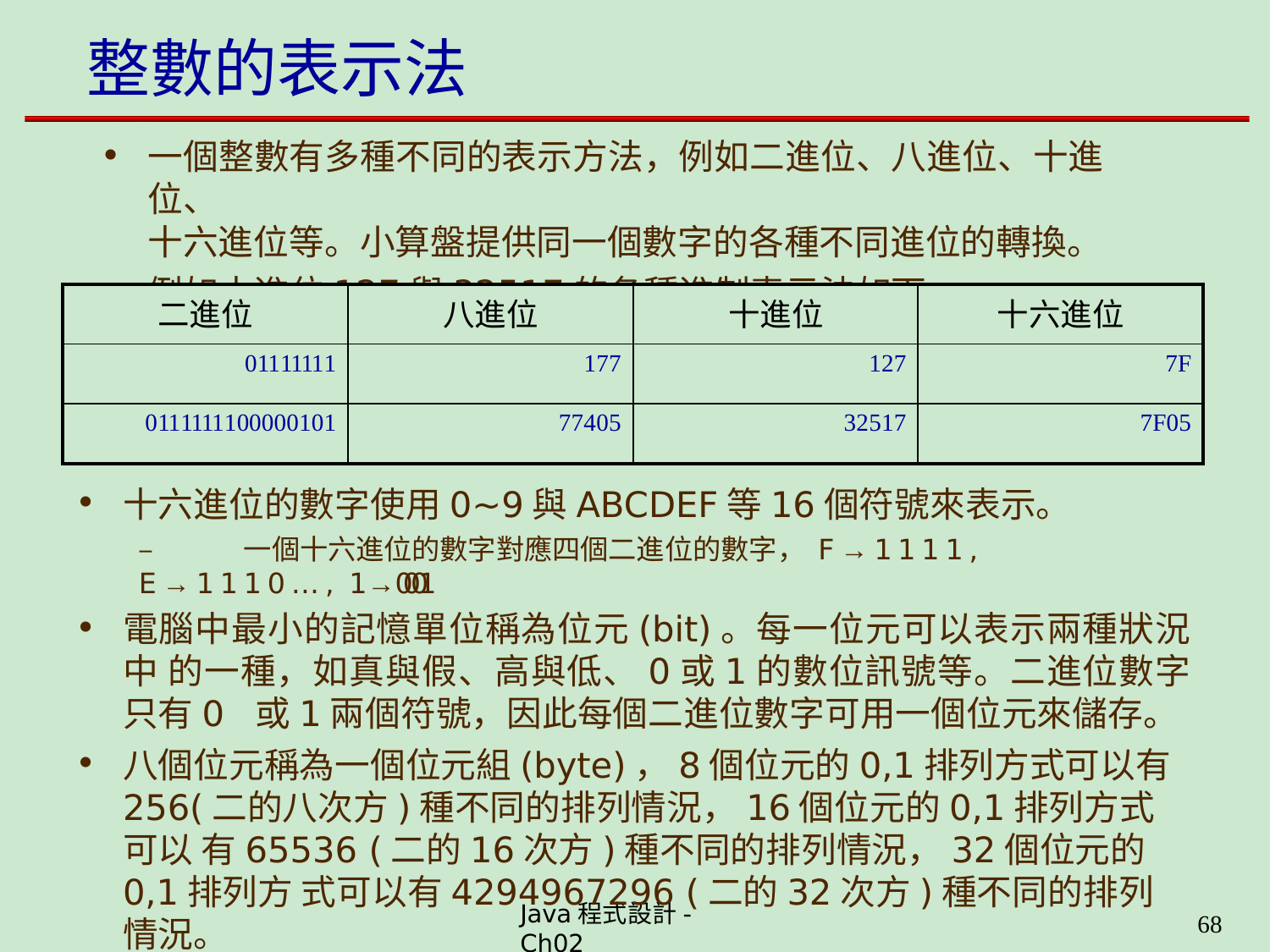

# 整數的表示法
一個整數有多種不同的表示方法，例如二進位、八進位、十進位、
十六進位等。小算盤提供同一個數字的各種不同進位的轉換。
例如十進位127與32517的各種進制表示法如下：
| 二進位 | 八進位 | 十進位 | 十六進位 |
| --- | --- | --- | --- |
| 01111111 | 177 | 127 | 7F |
| 0111111100000101 | 77405 | 32517 | 7F05 |
十六進位的數字使用0~9與ABCDEF等16個符號來表示。
–	一個十六進位的數字對應四個二進位的數字，F→1111, E→1110…, 1→0001
電腦中最小的記憶單位稱為位元(bit)。每一位元可以表示兩種狀況中 的一種，如真與假、高與低、0或1的數位訊號等。二進位數字只有0  或1兩個符號，因此每個二進位數字可用一個位元來儲存。
八個位元稱為一個位元組(byte)，8個位元的0,1排列方式可以有 256(二的八次方)種不同的排列情況，16個位元的0,1排列方式可以 有65536 (二的16次方)種不同的排列情況，32個位元的0,1排列方 式可以有4294967296 (二的32次方)種不同的排列情況。
Java程式設計-Ch02
68